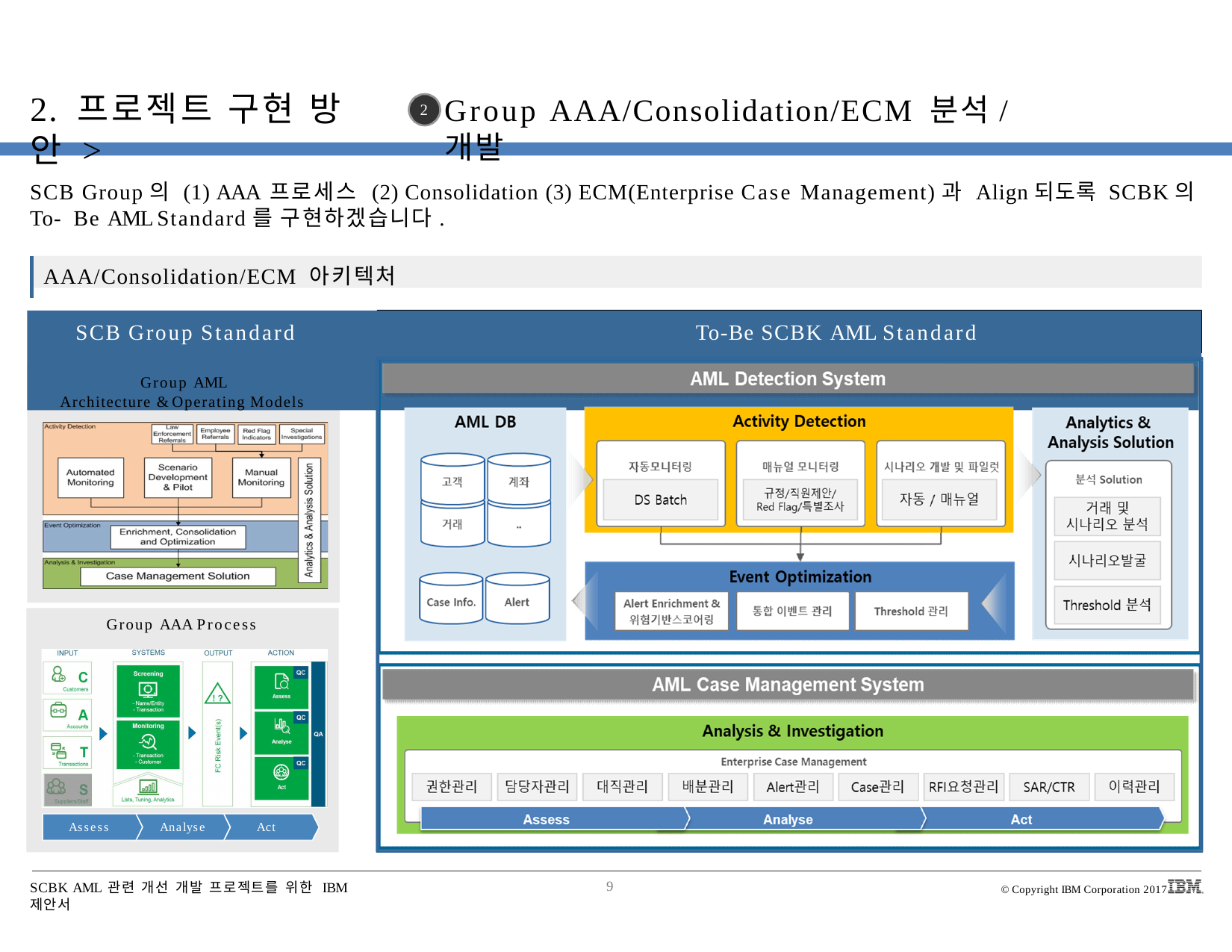

# 2. 프로젝트 구현 방안 >
Group AAA/Consolidation/ECM 분석/개발

2

SCB Group의 (1) AAA 프로세스 (2) Consolidation (3) ECM(Enterprise Case Management)과 Align되도록 SCBK의 To-  Be AML Standard를 구현하겠습니다.

AAA/Consolidation/ECM 아키텍처

SCB Group Standard	To-Be SCBK AML Standard

Group AML  Architecture & Operating Models

Group AAA Process

Assess
Analyse
Act

SCBK AML 관련 개선 개발 프로젝트를 위한 IBM 제안서
9

© Copyright IBM Corporation 2017